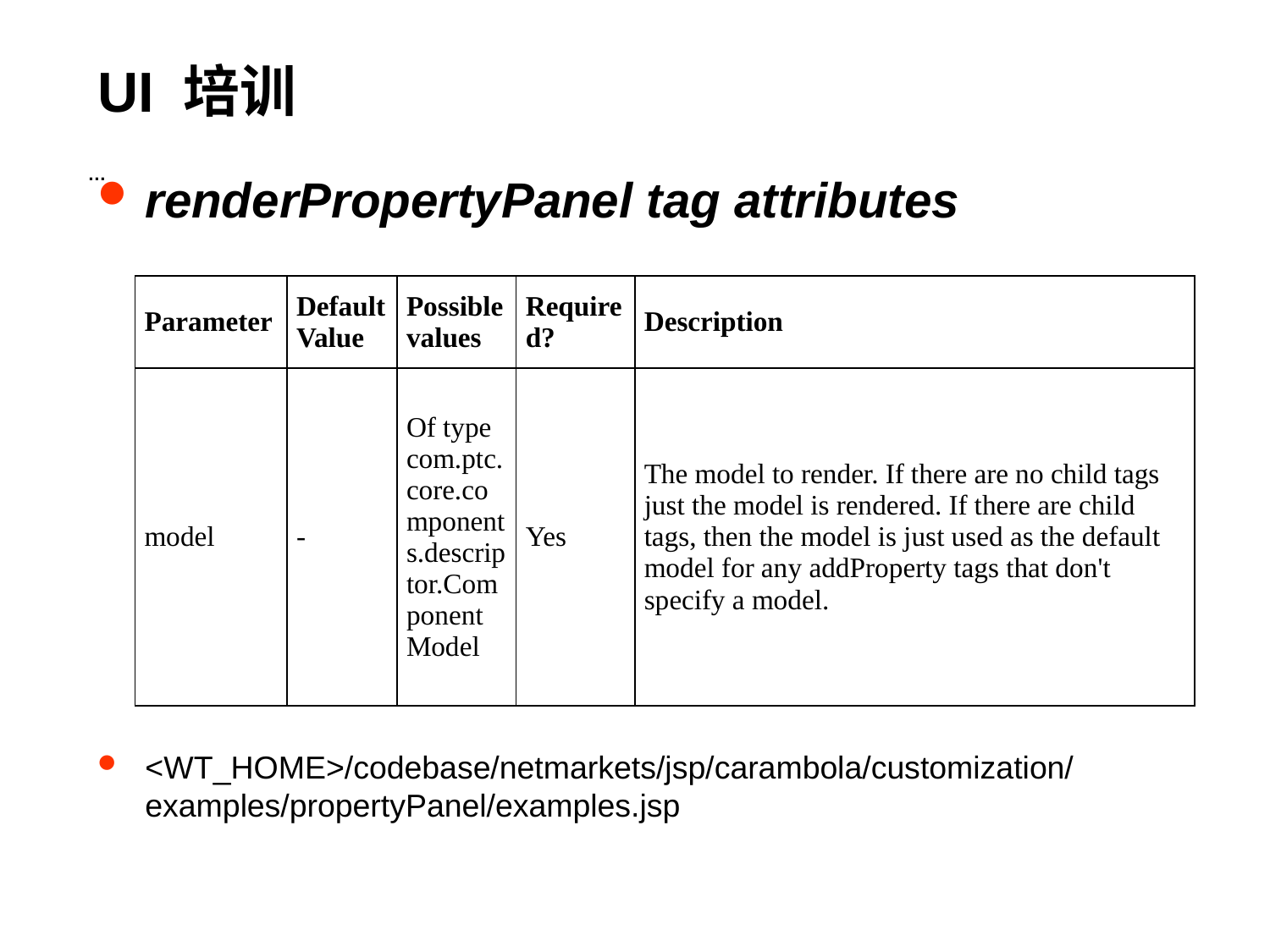

# UI 培训
…

renderPropertyPanel tag attributes

<WT_HOME>/codebase/netmarkets/jsp/carambola/customization/examples/propertyPanel/examples.jsp

| Parameter | Default Value | Possible values | Required? | Description |
| --- | --- | --- | --- | --- |
| model | - | Of type com.ptc.core.components.descriptor.ComponentModel | Yes | The model to render. If there are no child tags just the model is rendered. If there are child tags, then the model is just used as the default model for any addProperty tags that don't specify a model. |